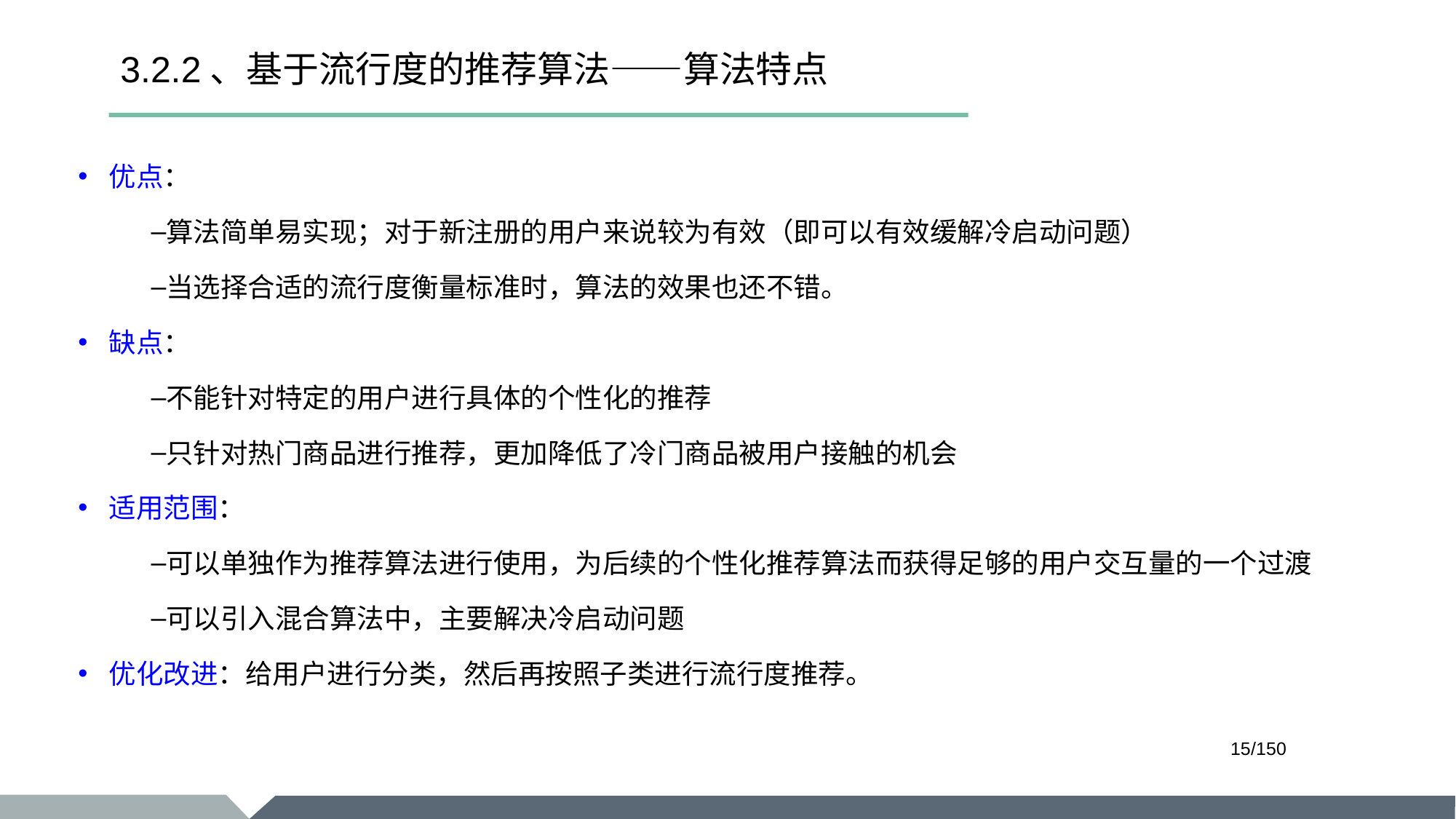

# 3.2.2、基于流行度的推荐算法——算法特点
优点：
算法简单易实现；对于新注册的用户来说较为有效（即可以有效缓解冷启动问题）
当选择合适的流行度衡量标准时，算法的效果也还不错。
缺点：
不能针对特定的用户进行具体的个性化的推荐
只针对热门商品进行推荐，更加降低了冷门商品被用户接触的机会
适用范围：
可以单独作为推荐算法进行使用，为后续的个性化推荐算法而获得足够的用户交互量的一个过渡
可以引入混合算法中，主要解决冷启动问题
优化改进：给用户进行分类，然后再按照子类进行流行度推荐。

15/150